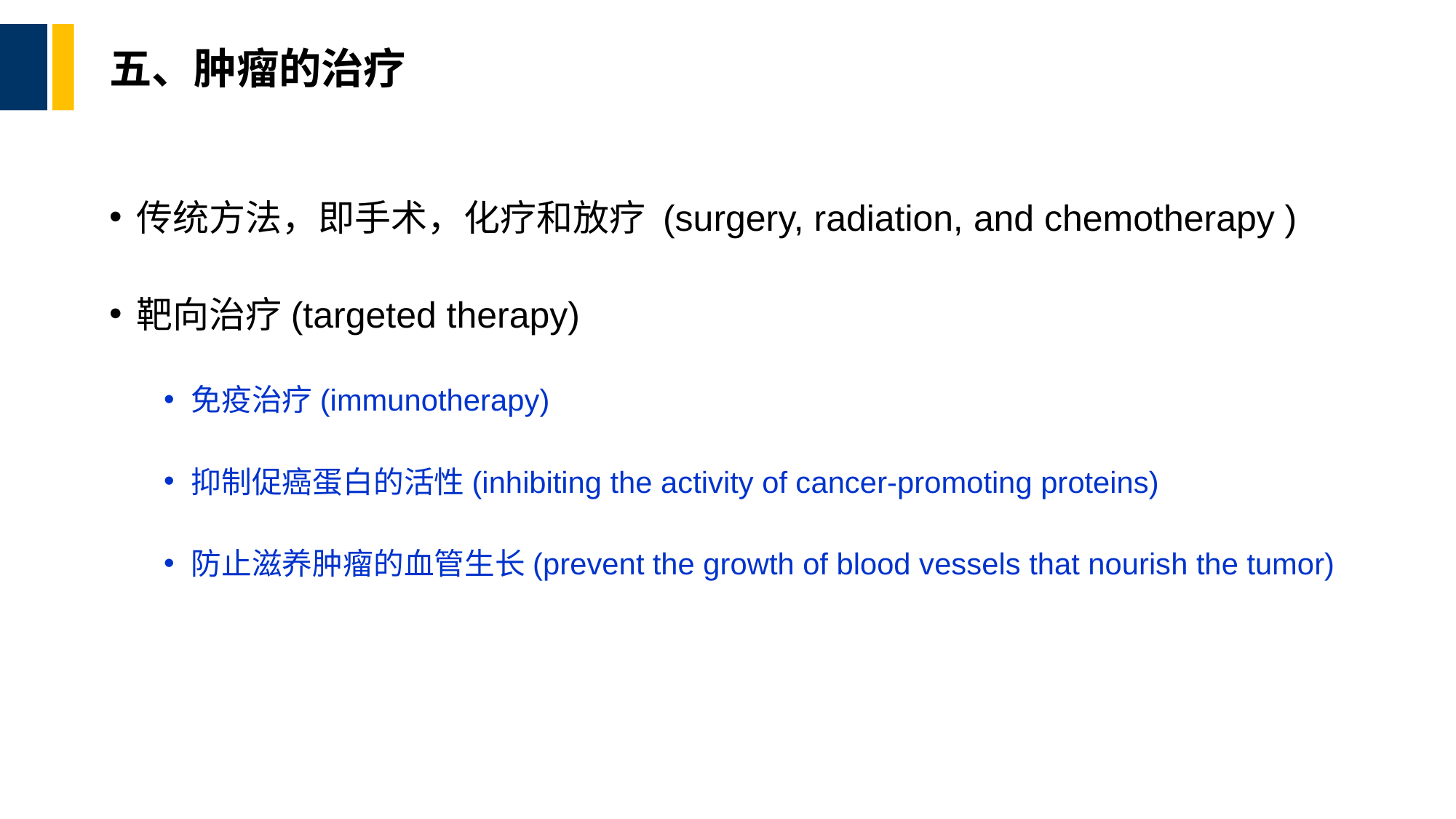

# 五、肿瘤的治疗
传统方法，即手术，化疗和放疗 (surgery, radiation, and chemotherapy )
靶向治疗(targeted therapy)
免疫治疗(immunotherapy)
抑制促癌蛋白的活性(inhibiting the activity of cancer‐promoting proteins)
防止滋养肿瘤的血管生长(prevent the growth of blood vessels that nourish the tumor)